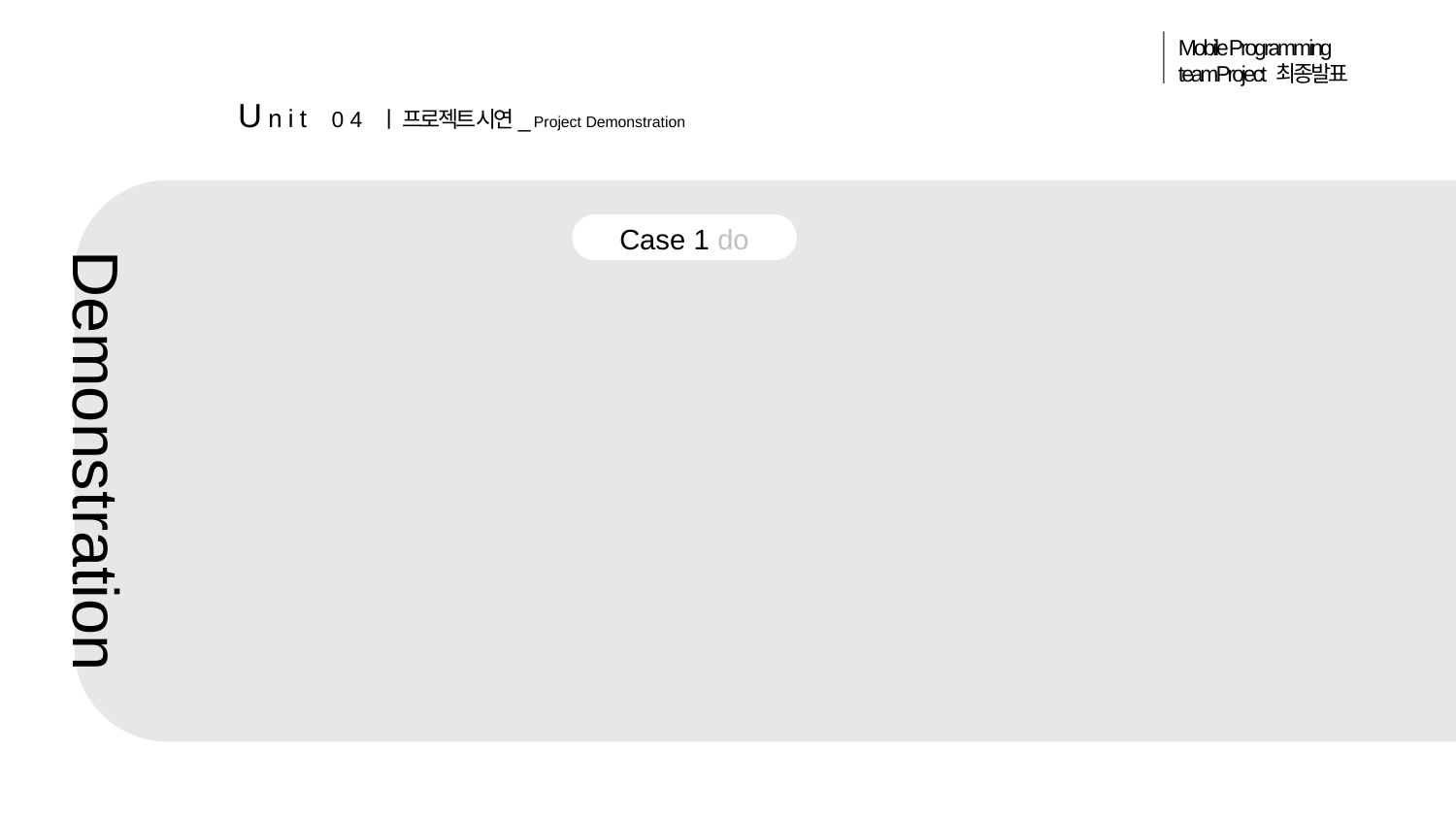

Mobile Programming
teamProject 최종발표
Unit  04 ㅣ  프로젝트 시연_ Project Demonstration

Case 1 do
Demonstration